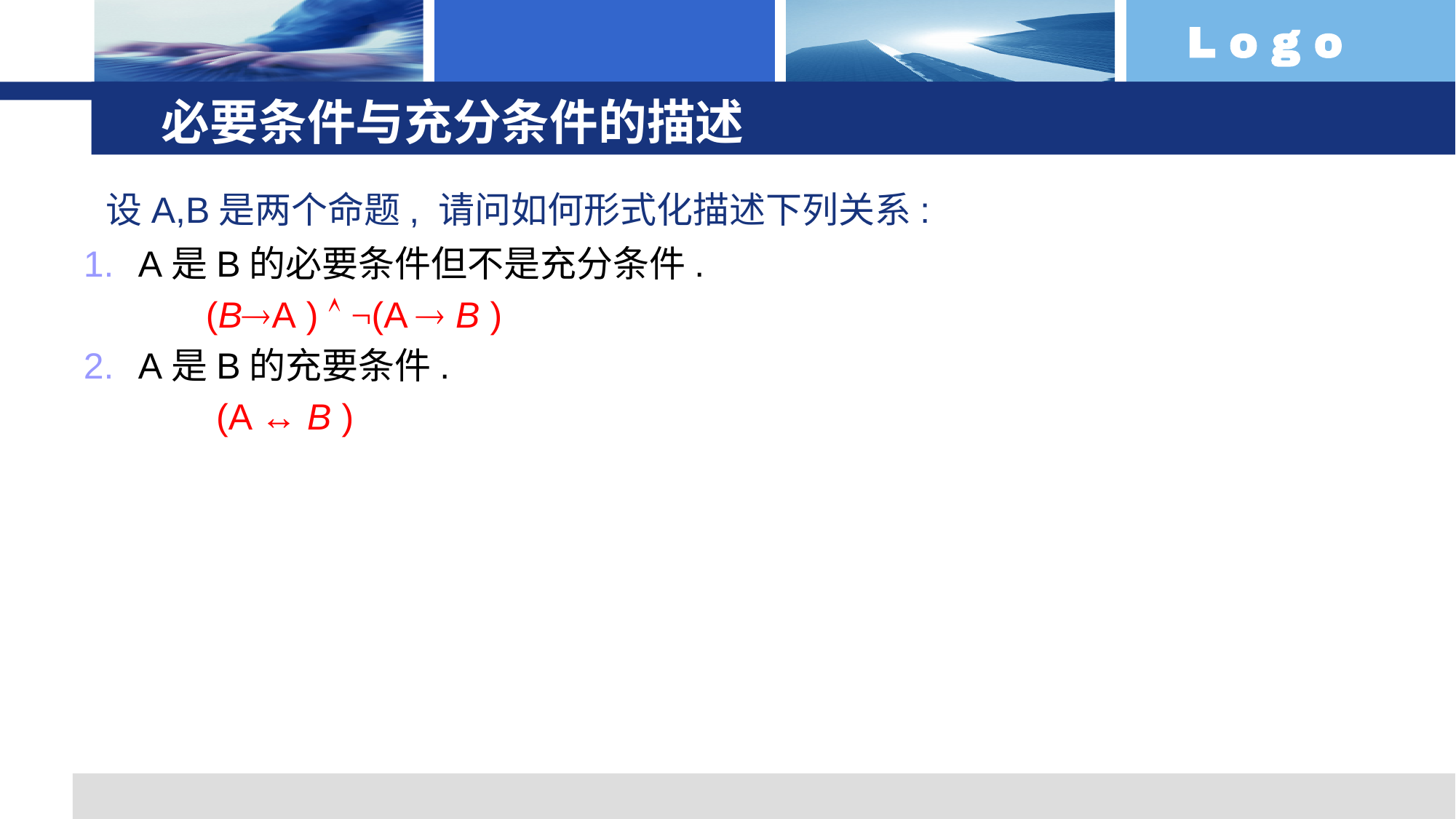

# 必要条件与充分条件的描述
 设A,B是两个命题, 请问如何形式化描述下列关系:
A是B的必要条件但不是充分条件.
            (B→A ) ∧ ¬(A → B )
A是B的充要条件.
             (A ↔ B )

9